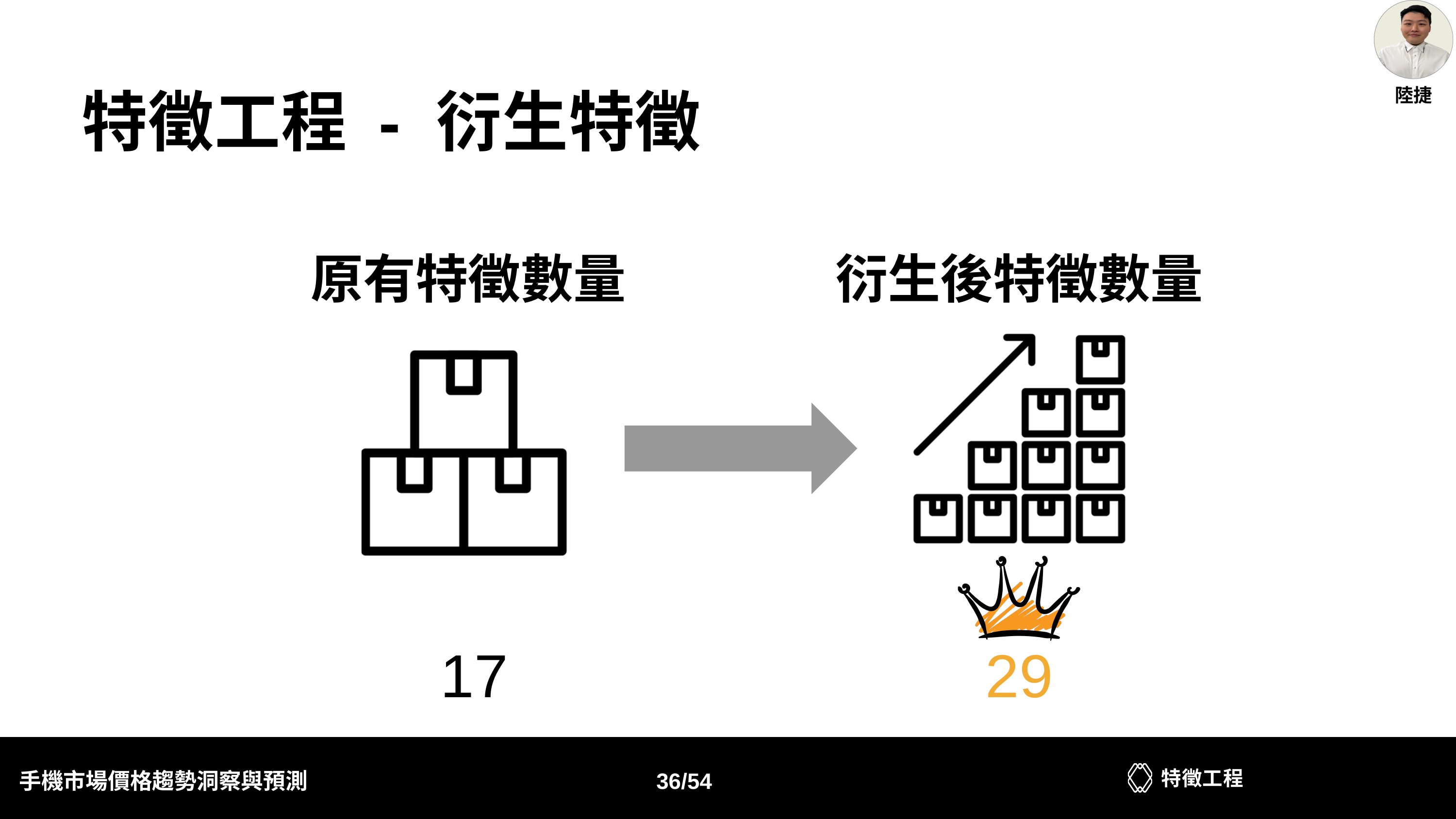

陸捷
特徵工程 - 衍生特徵
原有特徵數量
衍生後特徵數量

17
29

特徵工程